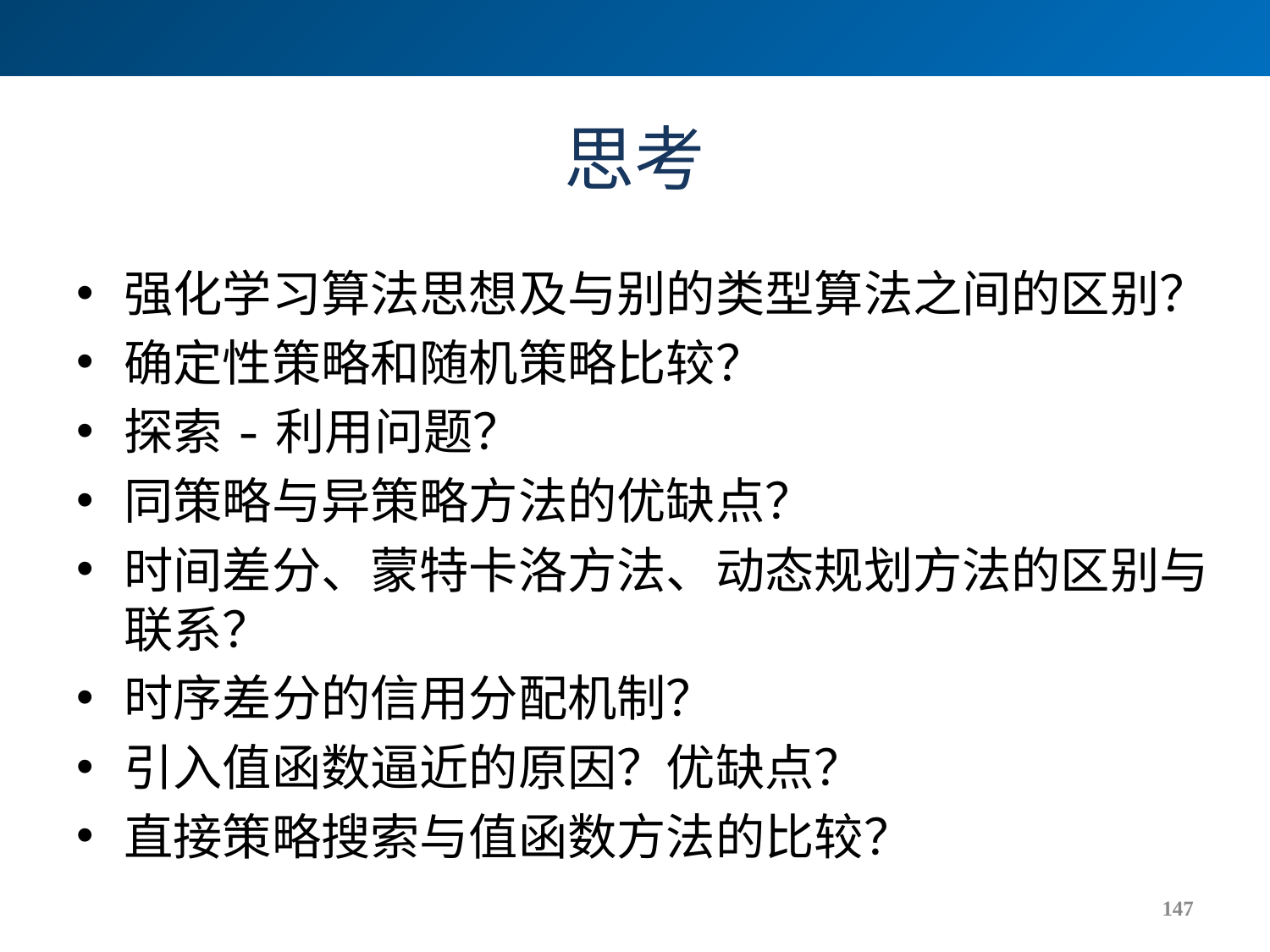

# 思考
强化学习算法思想及与别的类型算法之间的区别？
确定性策略和随机策略比较？
探索-利用问题？
同策略与异策略方法的优缺点？
时间差分、蒙特卡洛方法、动态规划方法的区别与联系？
时序差分的信用分配机制？
引入值函数逼近的原因？优缺点？
直接策略搜索与值函数方法的比较？

147